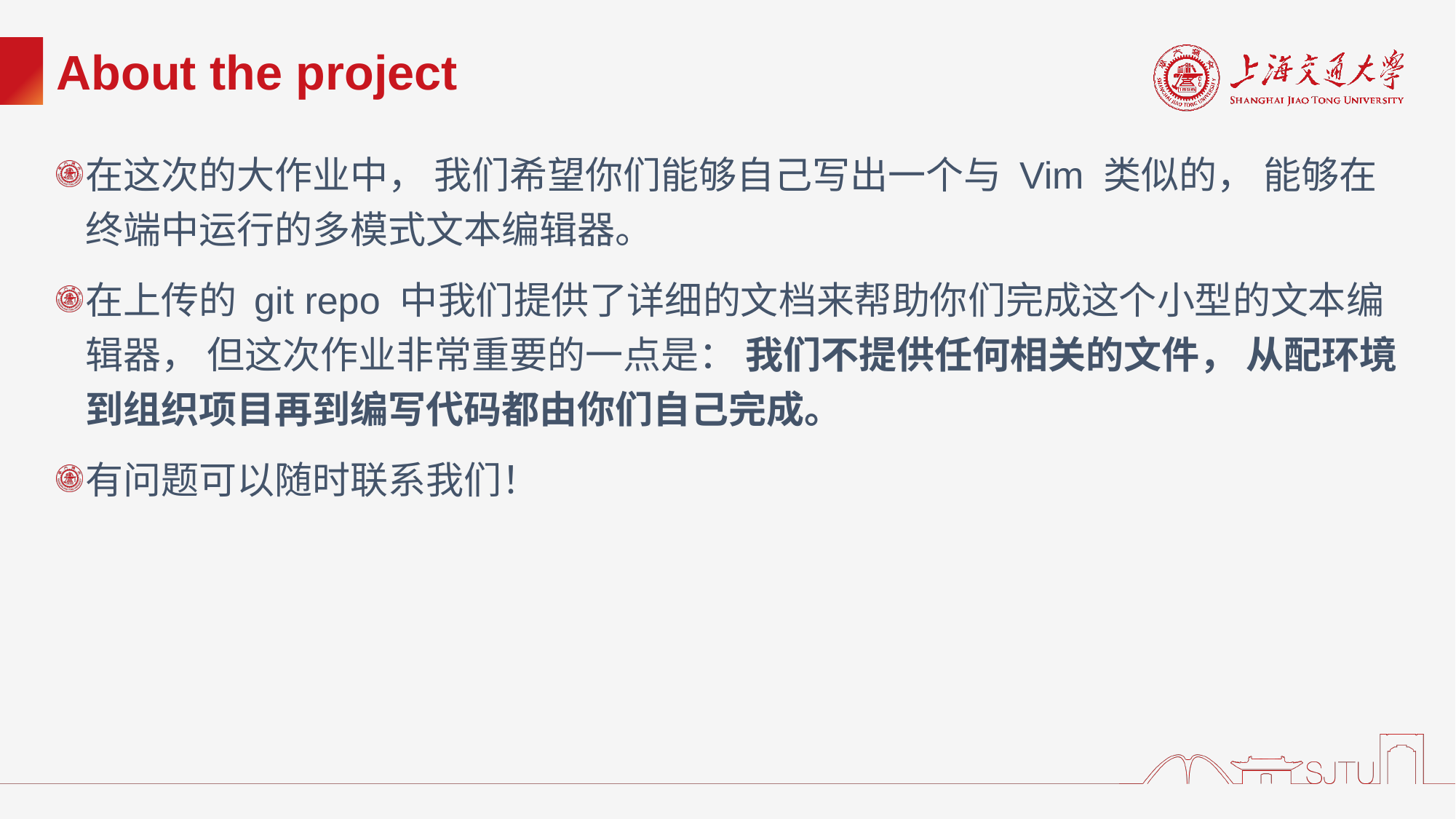

# About the project
在这次的大作业中， 我们希望你们能够自己写出一个与 Vim 类似的， 能够在终端中运行的多模式文本编辑器。
在上传的 git repo 中我们提供了详细的文档来帮助你们完成这个小型的文本编辑器， 但这次作业非常重要的一点是： 我们不提供任何相关的文件， 从配环境到组织项目再到编写代码都由你们自己完成。
有问题可以随时联系我们！